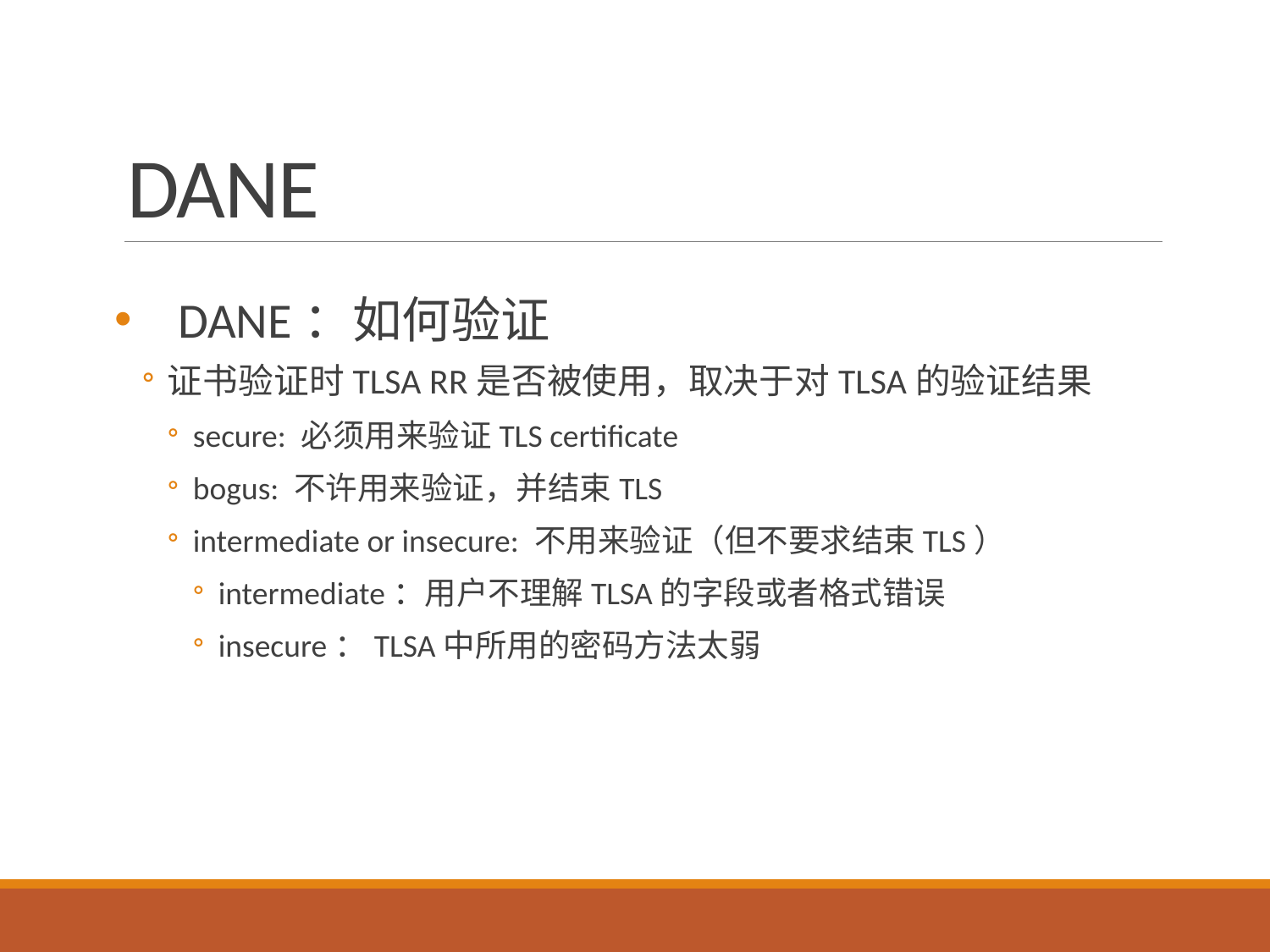

# DANE
DANE：如何验证
证书验证时TLSA RR是否被使用，取决于对TLSA的验证结果
secure: 必须用来验证TLS certificate
bogus: 不许用来验证，并结束TLS
intermediate or insecure: 不用来验证（但不要求结束TLS）
intermediate：用户不理解TLSA的字段或者格式错误
insecure：TLSA中所用的密码方法太弱